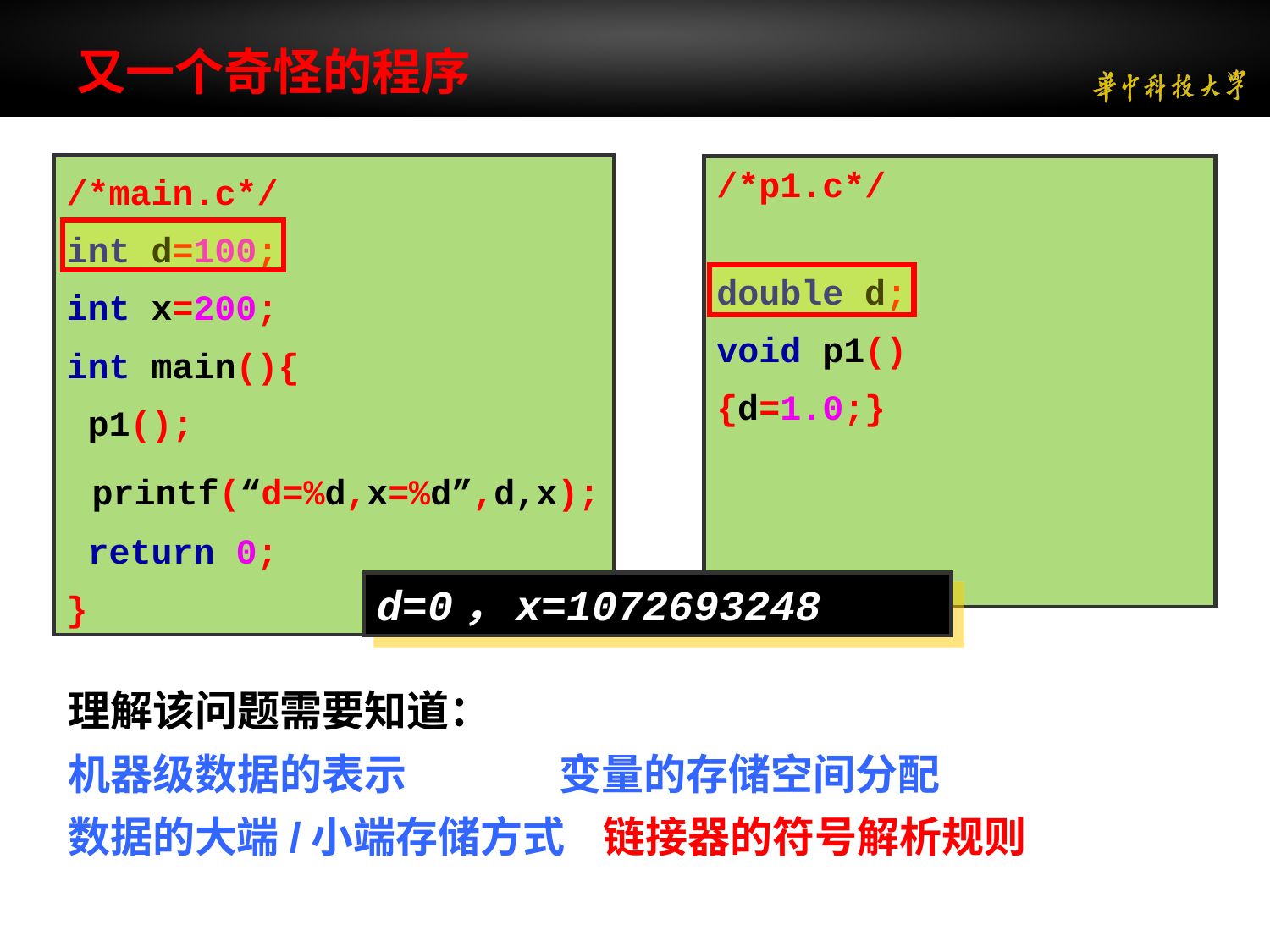

# 又一个奇怪的程序
/*main.c*/
int d=100;
int x=200;
int main(){
 p1();
 printf(“d=%d,x=%d”,d,x);
 return 0;
}
/*p1.c*/

double d;
void p1()
{d=1.0;}

d=0，x=1072693248
理解该问题需要知道：
机器级数据的表示                变量的存储空间分配
数据的大端/小端存储方式    链接器的符号解析规则